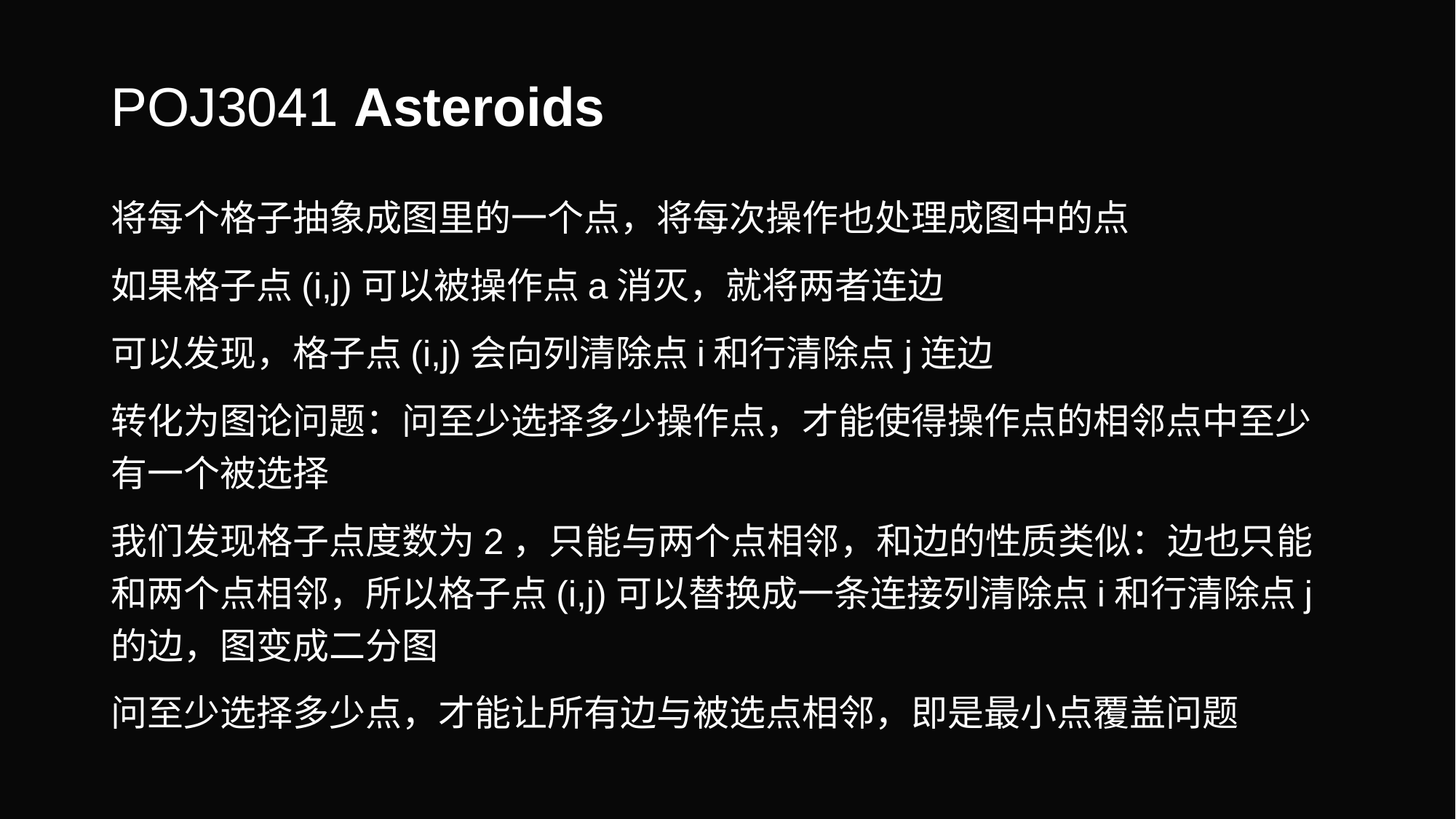

# POJ3041 Asteroids
将每个格子抽象成图里的一个点，将每次操作也处理成图中的点
如果格子点(i,j)可以被操作点a消灭，就将两者连边
可以发现，格子点(i,j)会向列清除点i和行清除点j连边
转化为图论问题：问至少选择多少操作点，才能使得操作点的相邻点中至少有一个被选择
我们发现格子点度数为2，只能与两个点相邻，和边的性质类似：边也只能和两个点相邻，所以格子点(i,j)可以替换成一条连接列清除点i和行清除点j的边，图变成二分图
问至少选择多少点，才能让所有边与被选点相邻，即是最小点覆盖问题